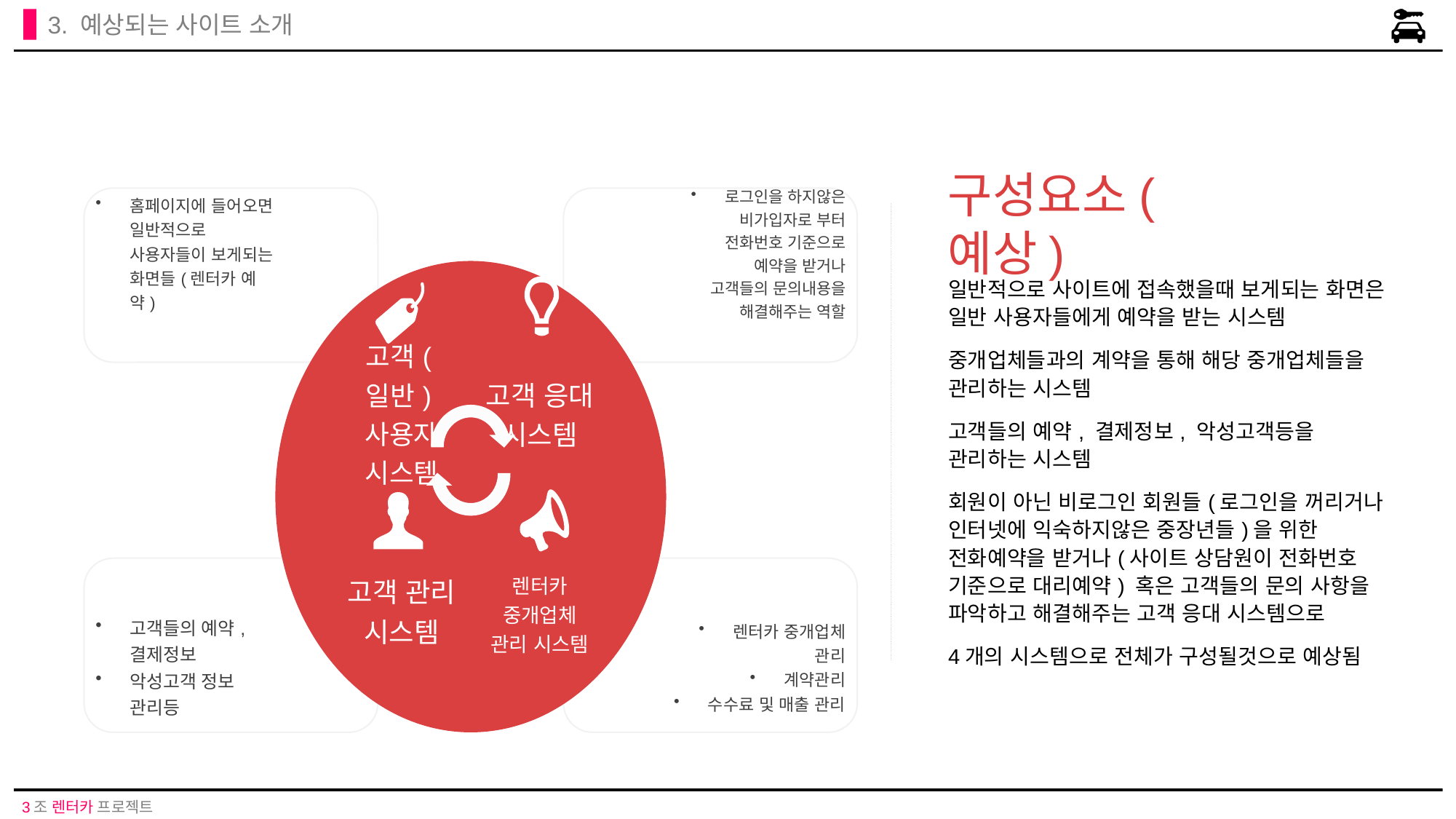

3. 예상되는 사이트 소개
구성요소(예상)
고객(일반)사용자 시스템
홈페이지에 들어오면 일반적으로 사용자들이 보게되는 화면들(렌터카 예약)
로그인을 하지않은 비가입자로 부터 전화번호 기준으로 예약을 받거나 고객들의 문의내용을 해결해주는 역할
렌터카 중개업체 관리 시스템
렌터카 중개업체 관리
고객 관리 시스템
고객들의 예약, 결제정보
고객 응대 시스템
악성고객 정보 관리등
계약관리
수수료 및 매출 관리

일반적으로 사이트에 접속했을때 보게되는 화면은 일반 사용자들에게 예약을 받는 시스템
중개업체들과의 계약을 통해 해당 중개업체들을 관리하는 시스템
고객들의 예약, 결제정보, 악성고객등을 관리하는 시스템
회원이 아닌 비로그인 회원들(로그인을 꺼리거나 인터넷에 익숙하지않은 중장년들)을 위한 전화예약을 받거나(사이트 상담원이 전화번호 기준으로 대리예약) 혹은 고객들의 문의 사항을 파악하고 해결해주는 고객 응대 시스템으로
4개의 시스템으로 전체가 구성될것으로 예상됨